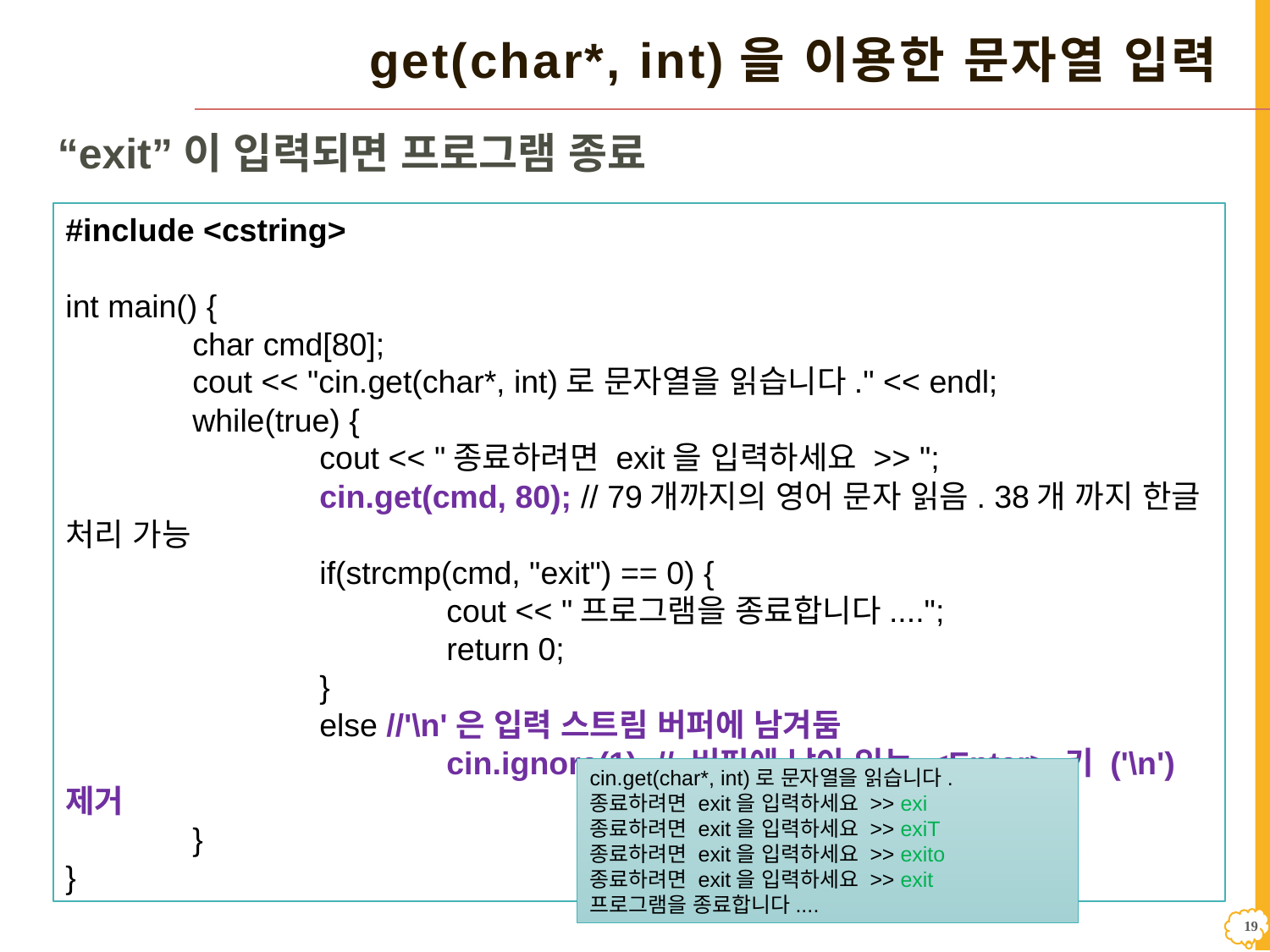

# get(char*, int)을 이용한 문자열 입력
“exit”이 입력되면 프로그램 종료
#include <cstring>

int main() {
	char cmd[80];
	cout << "cin.get(char*, int)로 문자열을 읽습니다." << endl;
	while(true) {
		cout << "종료하려면 exit을 입력하세요 >> ";
		cin.get(cmd, 80); // 79개까지의 영어 문자 읽음. 38개 까지 한글 처리 가능
		if(strcmp(cmd, "exit") == 0) {
			cout << "프로그램을 종료합니다....";
			return 0;
		}
		else //'\n'은 입력 스트림 버퍼에 남겨둠
			cin.ignore(1); // 버퍼에 남아 있는 <Enter> 키 ('\n') 제거
	}
}
cin.get(char*, int)로 문자열을 읽습니다.
종료하려면 exit을 입력하세요 >> exi
종료하려면 exit을 입력하세요 >> exiT
종료하려면 exit을 입력하세요 >> exito
종료하려면 exit을 입력하세요 >> exit
프로그램을 종료합니다....
19